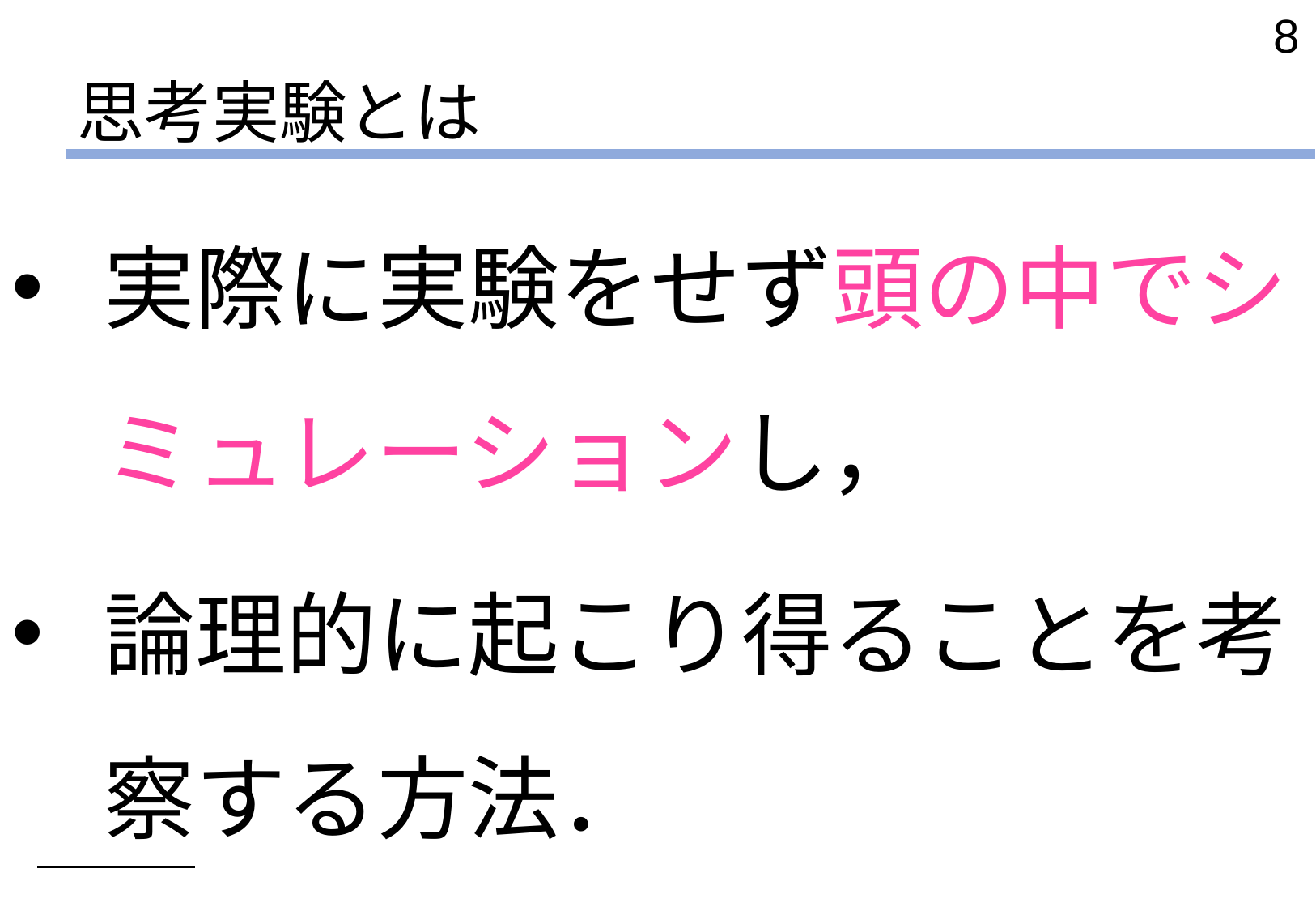

8
# 思考実験とは
実際に実験をせず頭の中でシミュレーションし，
論理的に起こり得ることを考察する方法．